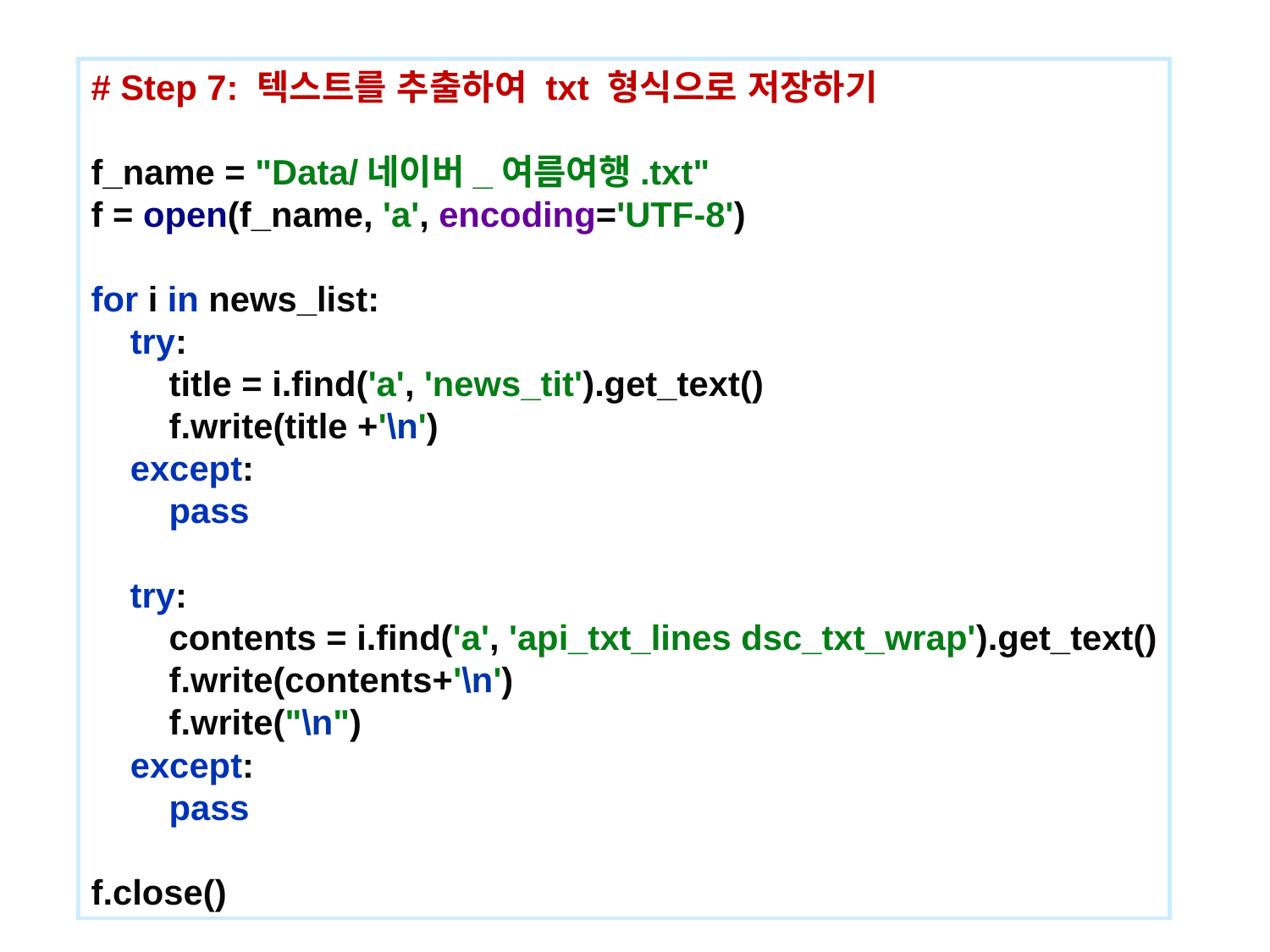

# Step 7: 텍스트를 추출하여 txt 형식으로 저장하기
f_name = "Data/네이버_여름여행.txt"
f = open(f_name, 'a', encoding='UTF-8')
for i in news_list:
    try:
        title = i.find('a', 'news_tit').get_text()
        f.write(title +'\n')
    except:
        pass
    try:
        contents = i.find('a', 'api_txt_lines dsc_txt_wrap').get_text()
        f.write(contents+'\n')
        f.write("\n")
    except:
        pass
f.close()